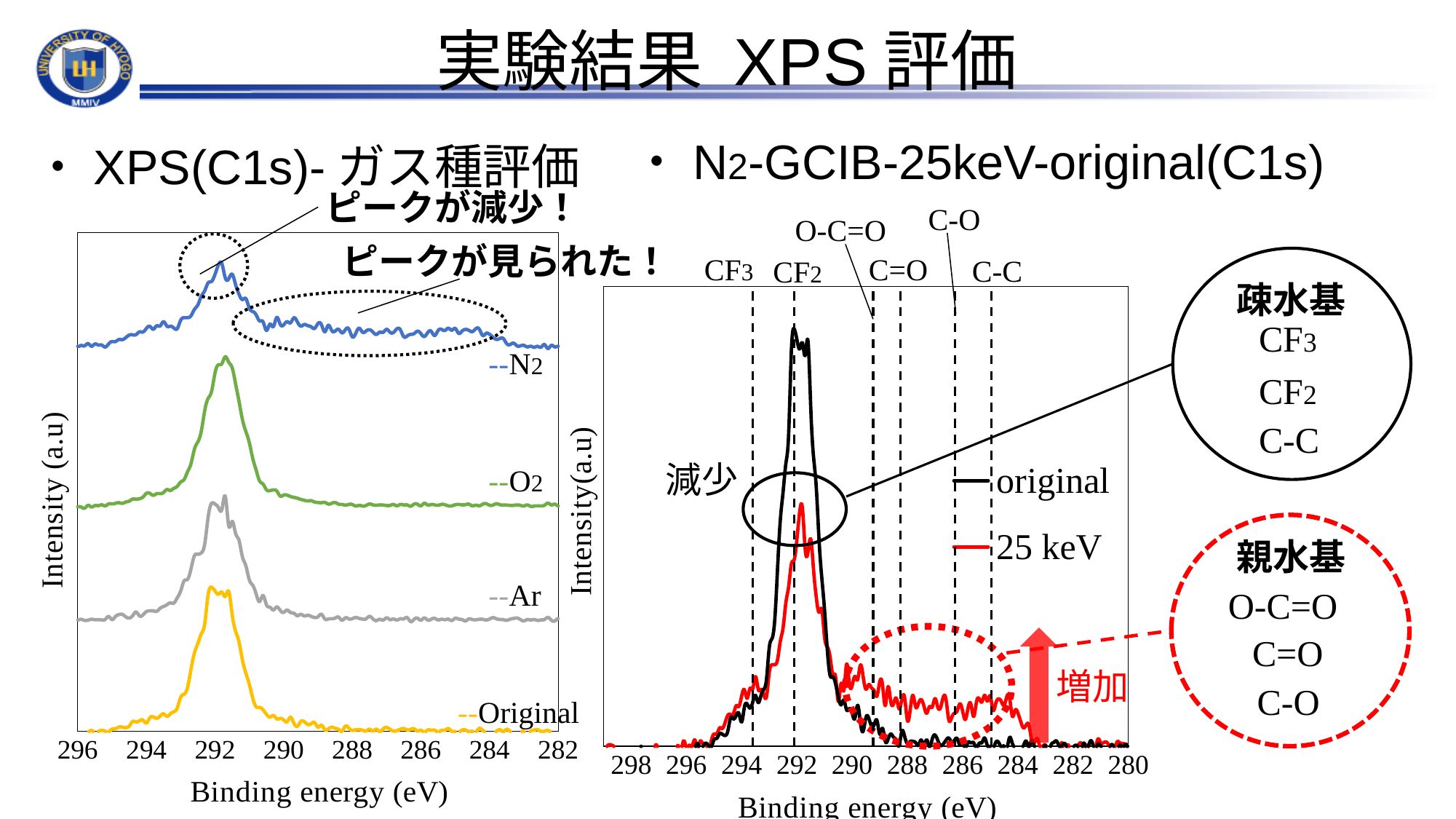

# 実験結果 XPS評価
・N2-GCIB-25keV-original(C1s)
・XPS(C1s)-ガス種評価
ピークが減少！
C-O
O-C=O

### Chart

| Category |  |  |  |  |
|---|---|---|---|---|
CF3
C=O
C-C
CF2
--N2
--O2
--Ar
--Original
ピークが見られた！

疎水基
CF3
CF2
C-C

### Chart

| Category |  |  |
|---|---|---|
減少

親水基
O-C=O
C=O
C-O

増加